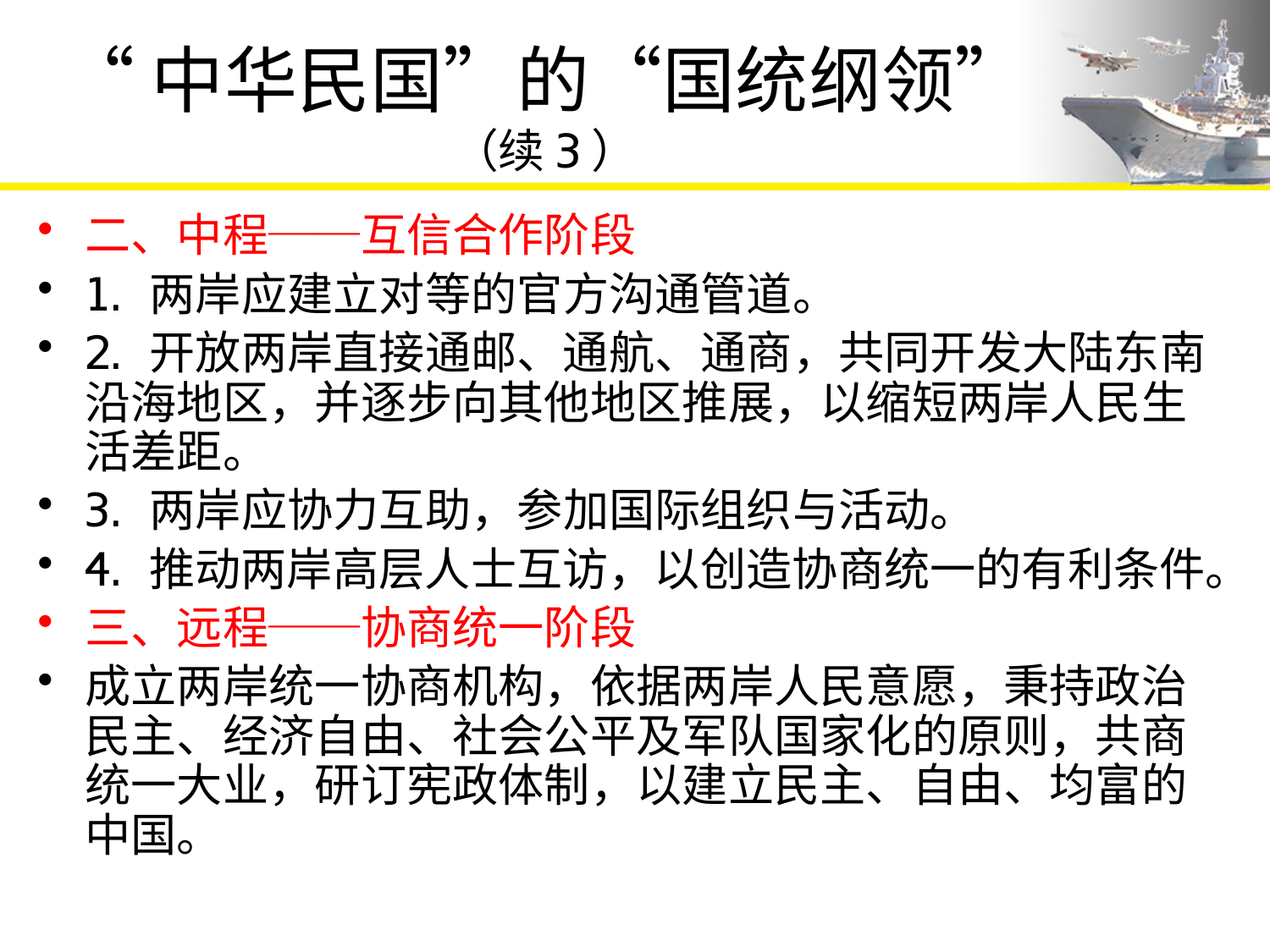

# “中华民国”的“国统纲领”（续3）
二、中程──互信合作阶段
1. 两岸应建立对等的官方沟通管道。
2. 开放两岸直接通邮、通航、通商，共同开发大陆东南沿海地区，并逐步向其他地区推展，以缩短两岸人民生活差距。
3. 两岸应协力互助，参加国际组织与活动。
4. 推动两岸高层人士互访，以创造协商统一的有利条件。
三、远程──协商统一阶段
成立两岸统一协商机构，依据两岸人民意愿，秉持政治民主、经济自由、社会公平及军队国家化的原则，共商统一大业，研订宪政体制，以建立民主、自由、均富的中国。